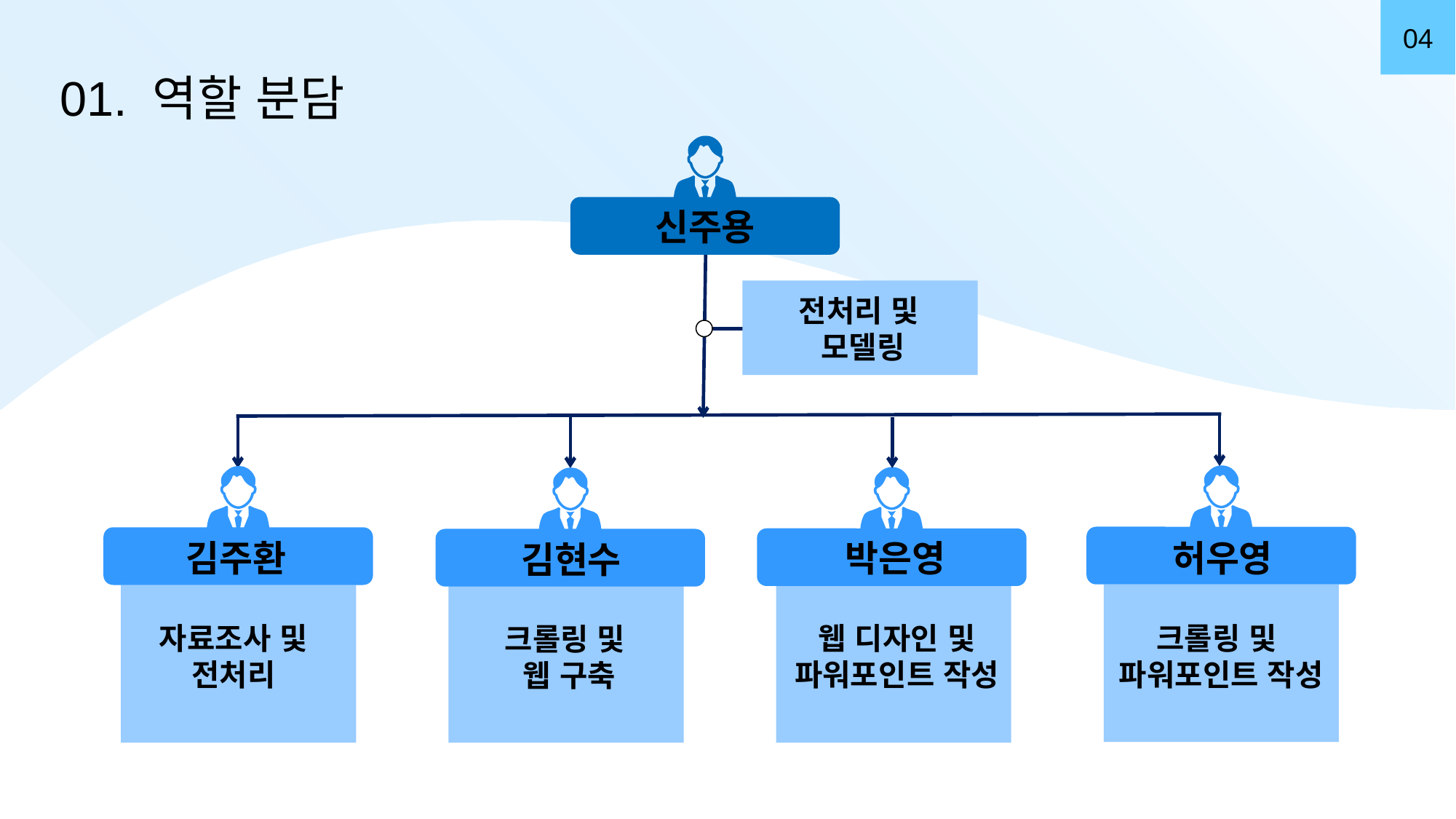

04

# 01. 역할 분담

신주용

전처리 및
모델링

허우영
김주환
박은영
김현수

크롤링 및
파워포인트 작성
웹 디자인 및 파워포인트 작성
자료조사 및 전처리
크롤링 및
웹 구축